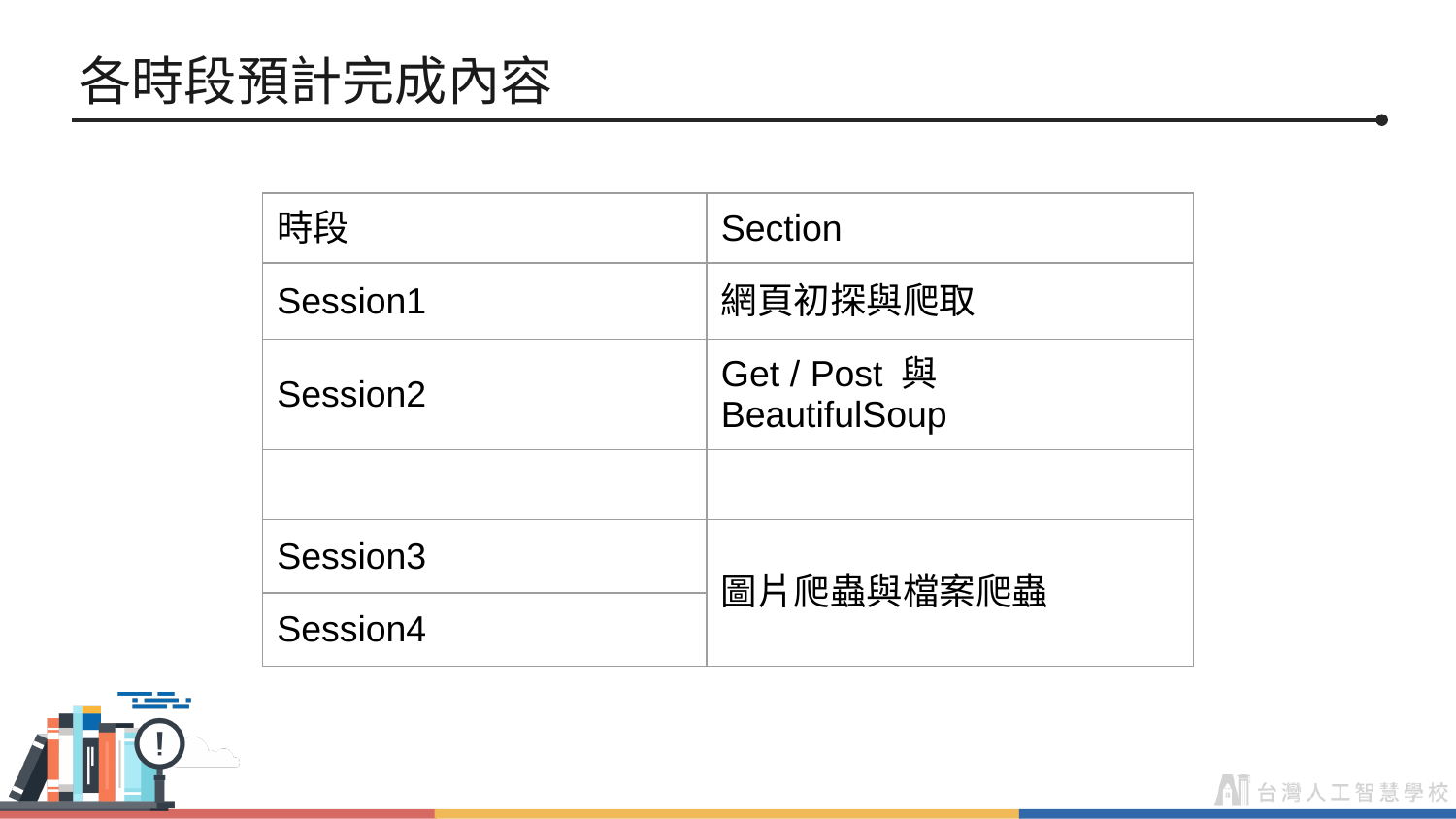

# 各時段預計完成內容
| 時段 | Section |
| --- | --- |
| Session1 | 網頁初探與爬取 |
| Session2 | Get / Post 與 BeautifulSoup |
|  |  |
| Session3 | 圖片爬蟲與檔案爬蟲 |
| Session4 |  |